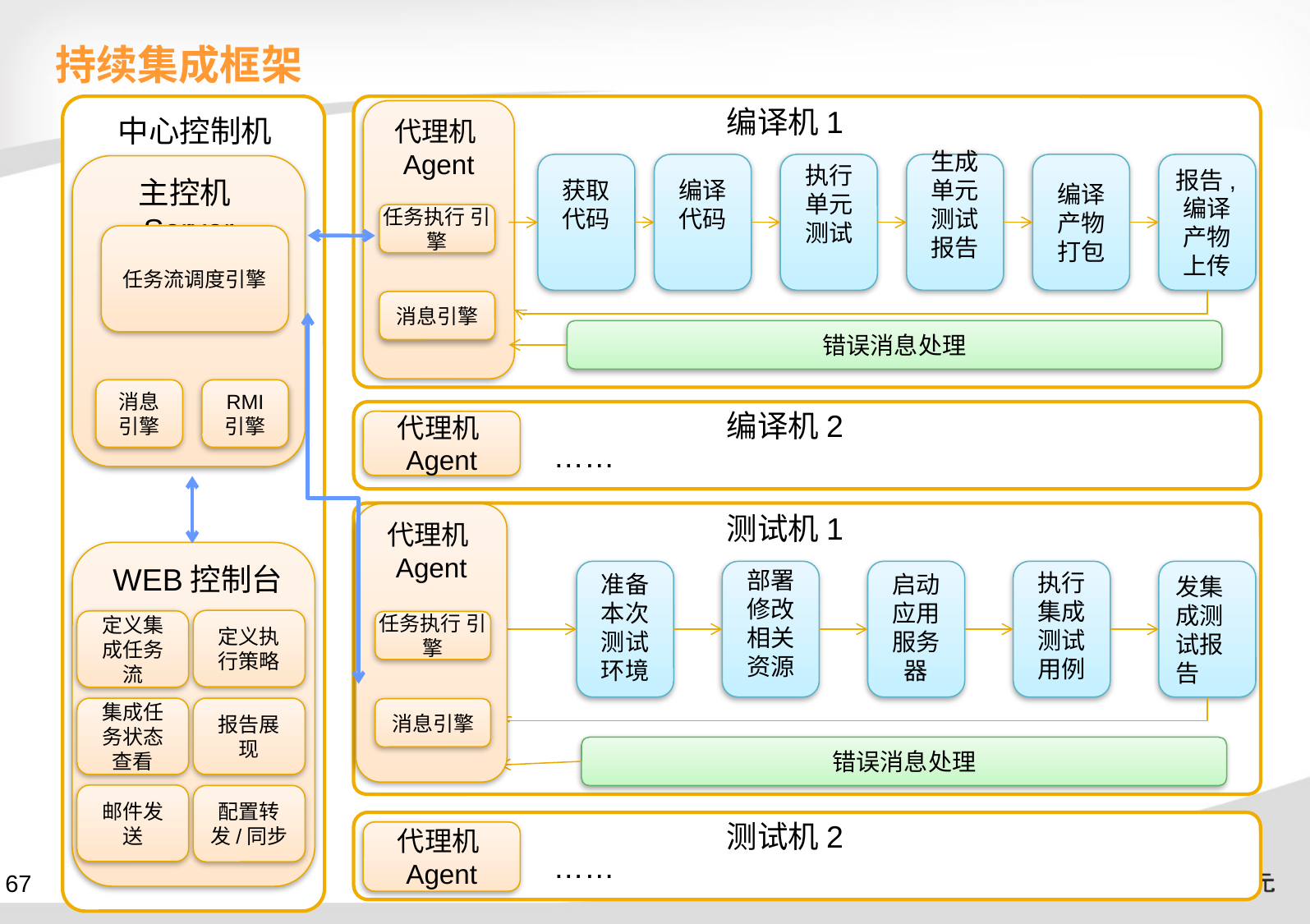

持续集成框架

  编译机1
代理机Agent
 中心控制机
获取代码

编译代码

执行单元测试

生成单元测试报告

编译产物打包
报告,编译产物上传
主控机Server
任务执行 引擎
任务流调度引擎
消息引擎
错误消息处理
消息引擎
RMI 引擎
  编译机2

代理机Agent
……

  测试机1
代理机Agent
 WEB控制台

准备本次测试环境

部署修改相关资源

启动应用服务器

执行集成测试用例

发集成测试报告
定义执行策略
定义集成任务流
任务执行 引擎
集成任务状态查看
报告展现
消息引擎
错误消息处理
邮件发送
配置转发/同步
  测试机2

代理机Agent
……
67